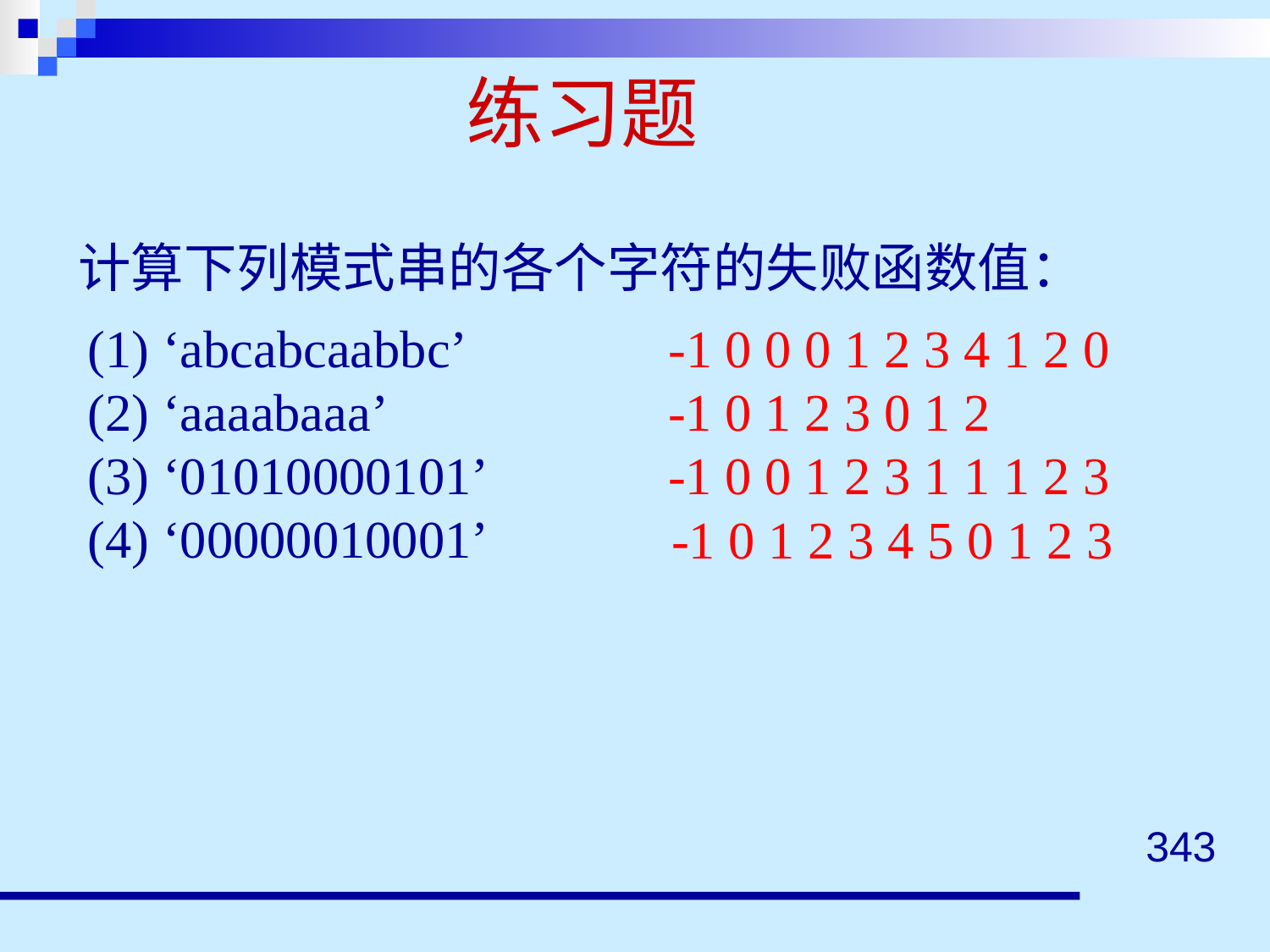

练习题

计算下列模式串的各个字符的失败函数值：
(1) ‘abcabcaabbc’
(2) ‘aaaabaaa’
(3) ‘01010000101’
(4) ‘00000010001’
-1 0 0 0 1 2 3 4 1 2 0
-1 0 1 2 3 0 1 2
-1 0 0 1 2 3 1 1 1 2 3
-1 0 1 2 3 4 5 0 1 2 3
343